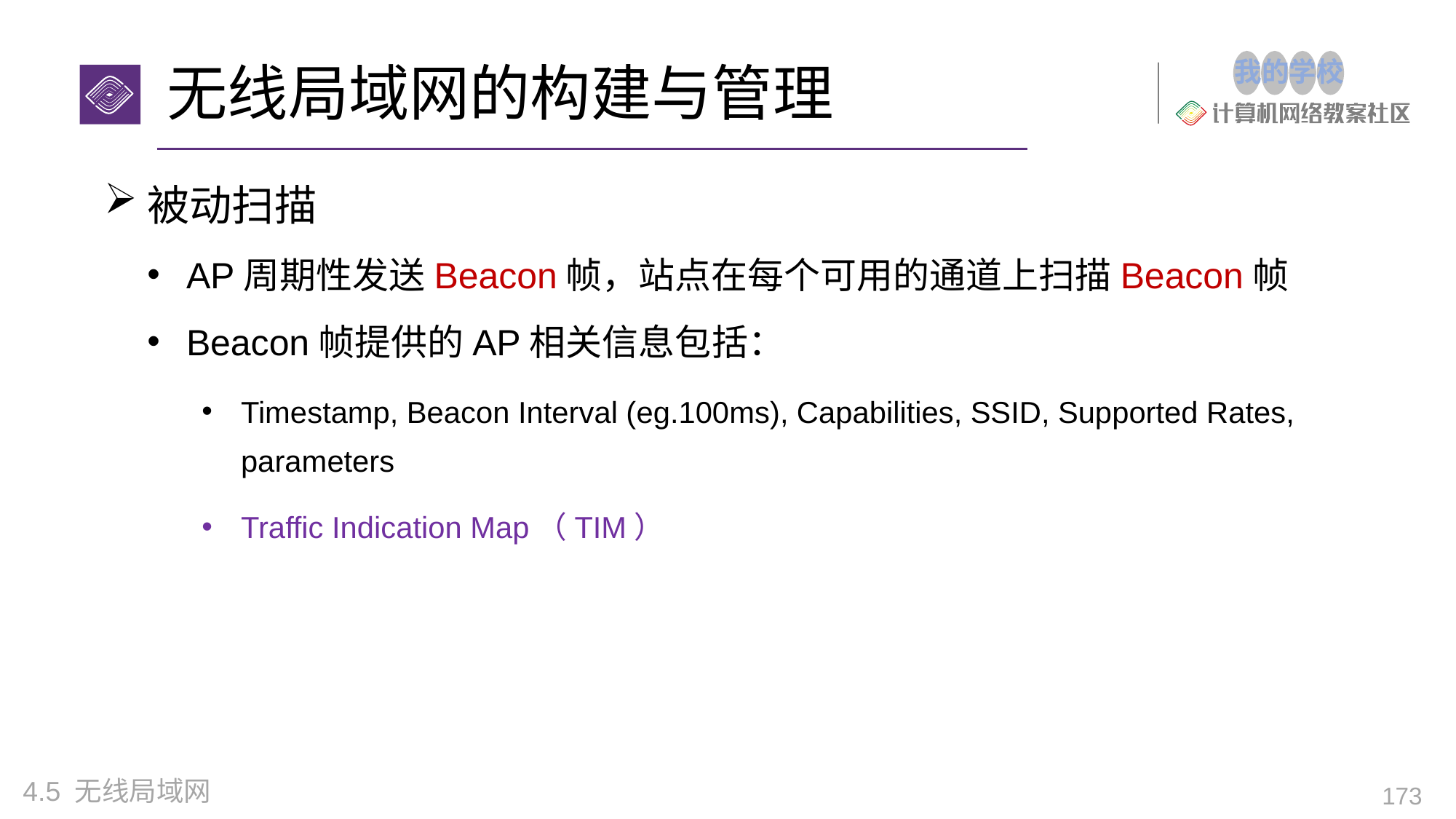

# 无线局域网的构建与管理
被动扫描
AP周期性发送Beacon帧，站点在每个可用的通道上扫描Beacon帧
Beacon帧提供的AP相关信息包括：
Timestamp, Beacon Interval (eg.100ms), Capabilities, SSID, Supported Rates, parameters
Traffic Indication Map（TIM）

4.5 无线局域网
173